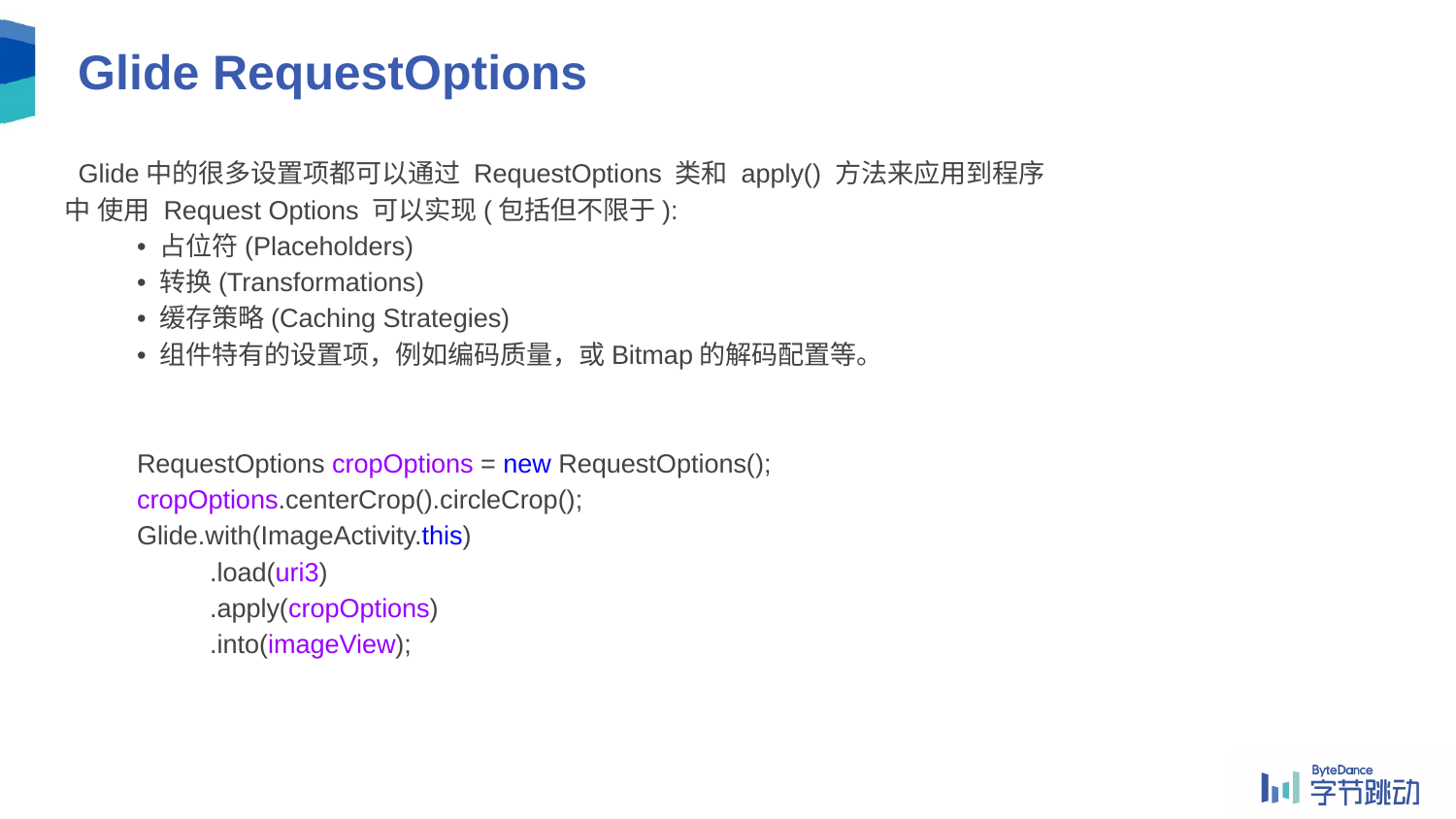

# Glide RequestOptions
Glide中的很多设置项都可以通过 RequestOptions 类和 apply() 方法来应用到程序中 使用 Request Options 可以实现(包括但不限于):
• 占位符(Placeholders)
• 转换(Transformations)
• 缓存策略(Caching Strategies)
• 组件特有的设置项，例如编码质量，或Bitmap的解码配置等。

RequestOptions cropOptions = new RequestOptions();
cropOptions.centerCrop().circleCrop();
Glide.with(ImageActivity.this)
.load(uri3)
.apply(cropOptions)
.into(imageView);